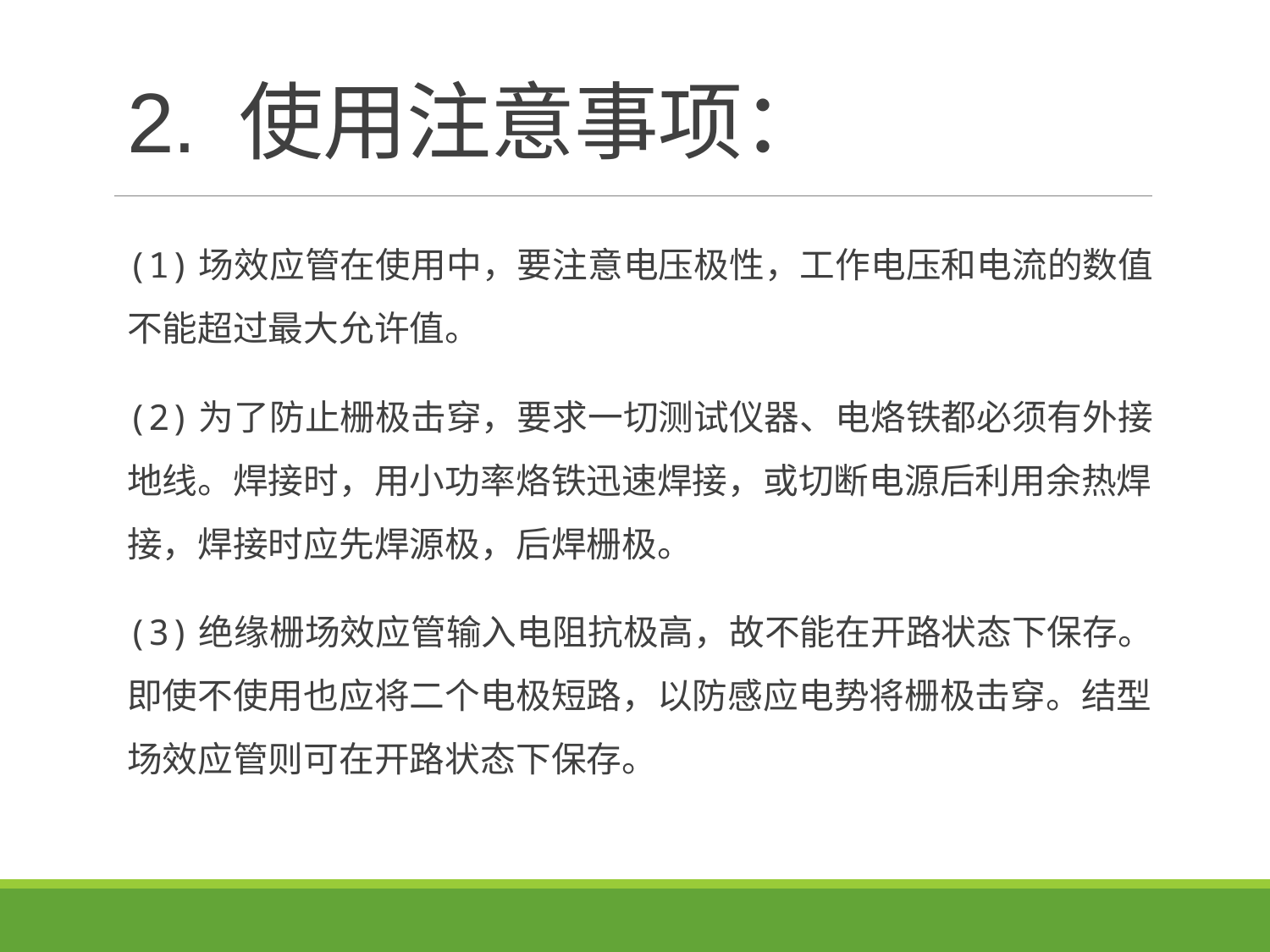

# 2. 使用注意事项：
(1)场效应管在使用中，要注意电压极性，工作电压和电流的数值不能超过最大允许值。
(2)为了防止栅极击穿，要求一切测试仪器、电烙铁都必须有外接地线。焊接时，用小功率烙铁迅速焊接，或切断电源后利用余热焊接，焊接时应先焊源极，后焊栅极。
(3)绝缘栅场效应管输入电阻抗极高，故不能在开路状态下保存。即使不使用也应将二个电极短路，以防感应电势将栅极击穿。结型场效应管则可在开路状态下保存。